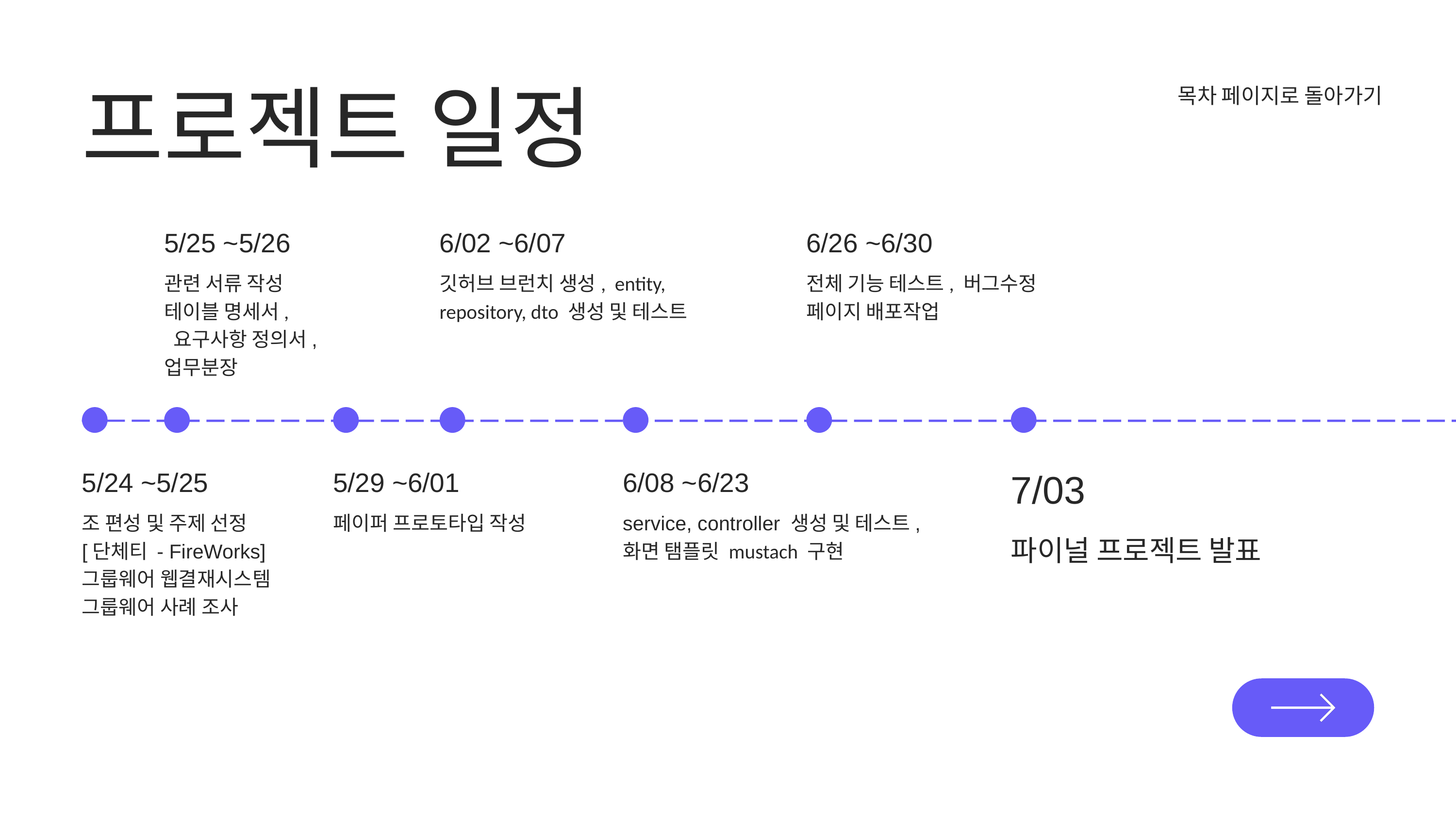

프로젝트 일정
목차 페이지로 돌아가기
5/25 ~5/26
관련 서류 작성
테이블 명세서,
 요구사항 정의서, 업무분장
6/02 ~6/07
깃허브 브런치 생성,  entity, repository, dto 생성 및 테스트
6/26 ~6/30
전체 기능 테스트, 버그수정
페이지 배포작업

5/24 ~5/25
조 편성 및 주제 선정
[단체티 - FireWorks]
그룹웨어 웹결재시스템
그룹웨어 사례 조사
5/29 ~6/01
페이퍼 프로토타입 작성

6/08 ~6/23
service, controller 생성 및 테스트,
화면 탬플릿 mustach 구현

7/03
파이널 프로젝트 발표